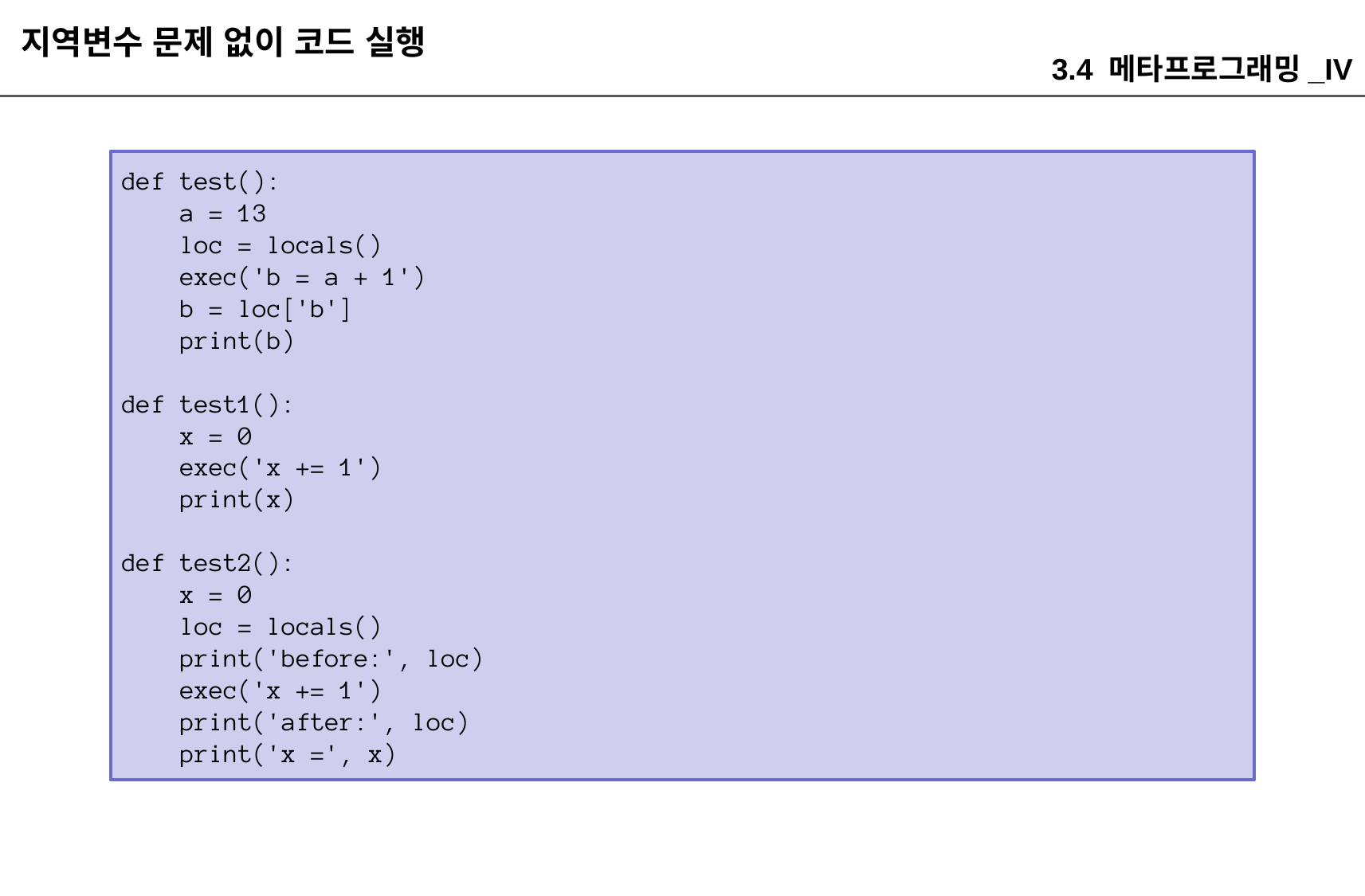

지역변수 문제 없이 코드 실행
3.4 메타프로그래밍_IV
def test():
    a = 13
    loc = locals()
    exec('b = a + 1')
    b = loc['b']
    print(b)

def test1():
    x = 0
    exec('x += 1')
    print(x)

def test2():
    x = 0
    loc = locals()
    print('before:', loc)
    exec('x += 1')
    print('after:', loc)
    print('x =', x)